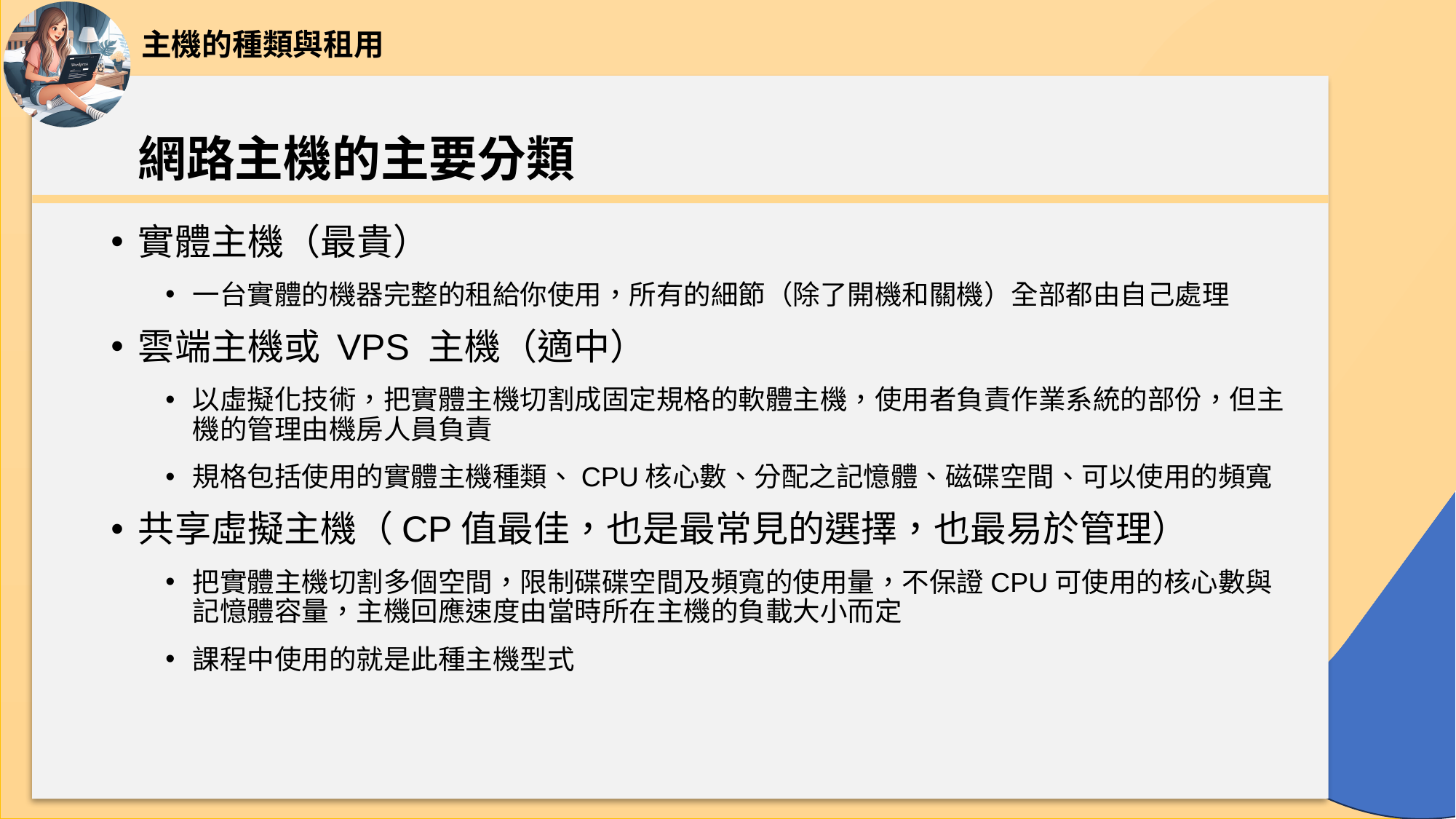

主機的種類與租用

# 網路主機的主要分類

實體主機（最貴）
一台實體的機器完整的租給你使用，所有的細節（除了開機和關機）全部都由自己處理
雲端主機或 VPS 主機（適中）
以虛擬化技術，把實體主機切割成固定規格的軟體主機，使用者負責作業系統的部份，但主機的管理由機房人員負責
規格包括使用的實體主機種類、CPU核心數、分配之記憶體、磁碟空間、可以使用的頻寬
共享虛擬主機（CP值最佳，也是最常見的選擇，也最易於管理）
把實體主機切割多個空間，限制碟碟空間及頻寬的使用量，不保證CPU可使用的核心數與記憶體容量，主機回應速度由當時所在主機的負載大小而定
課程中使用的就是此種主機型式
19